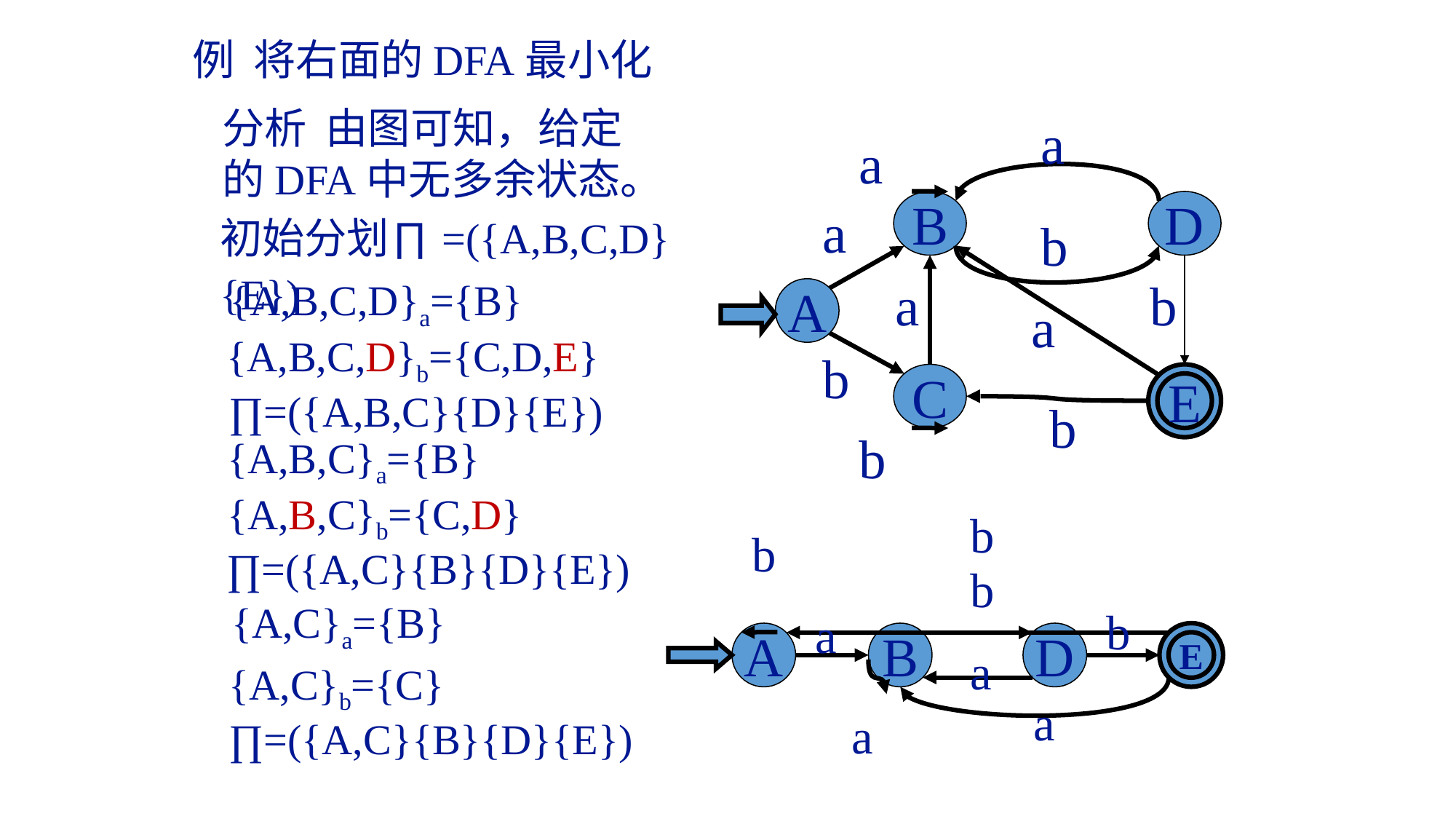

例  将右面的DFA最小化
分析  由图可知，给定的DFA中无多余状态。
a
a
B
D
a
b
a
b
A
a

b
C

E
b
b
初始分划∏=({A,B,C,D}{E})
{A,B,C,D}a={B}
{A,B,C,D}b={C,D,E}
∏=({A,B,C}{D}{E})
{A,B,C}a={B}
{A,B,C}b={C,D}
b
b
b
b
a
A
B
D

E
a

a
a
∏=({A,C}{B}{D}{E})
{A,C}a={B}
{A,C}b={C}
∏=({A,C}{B}{D}{E})